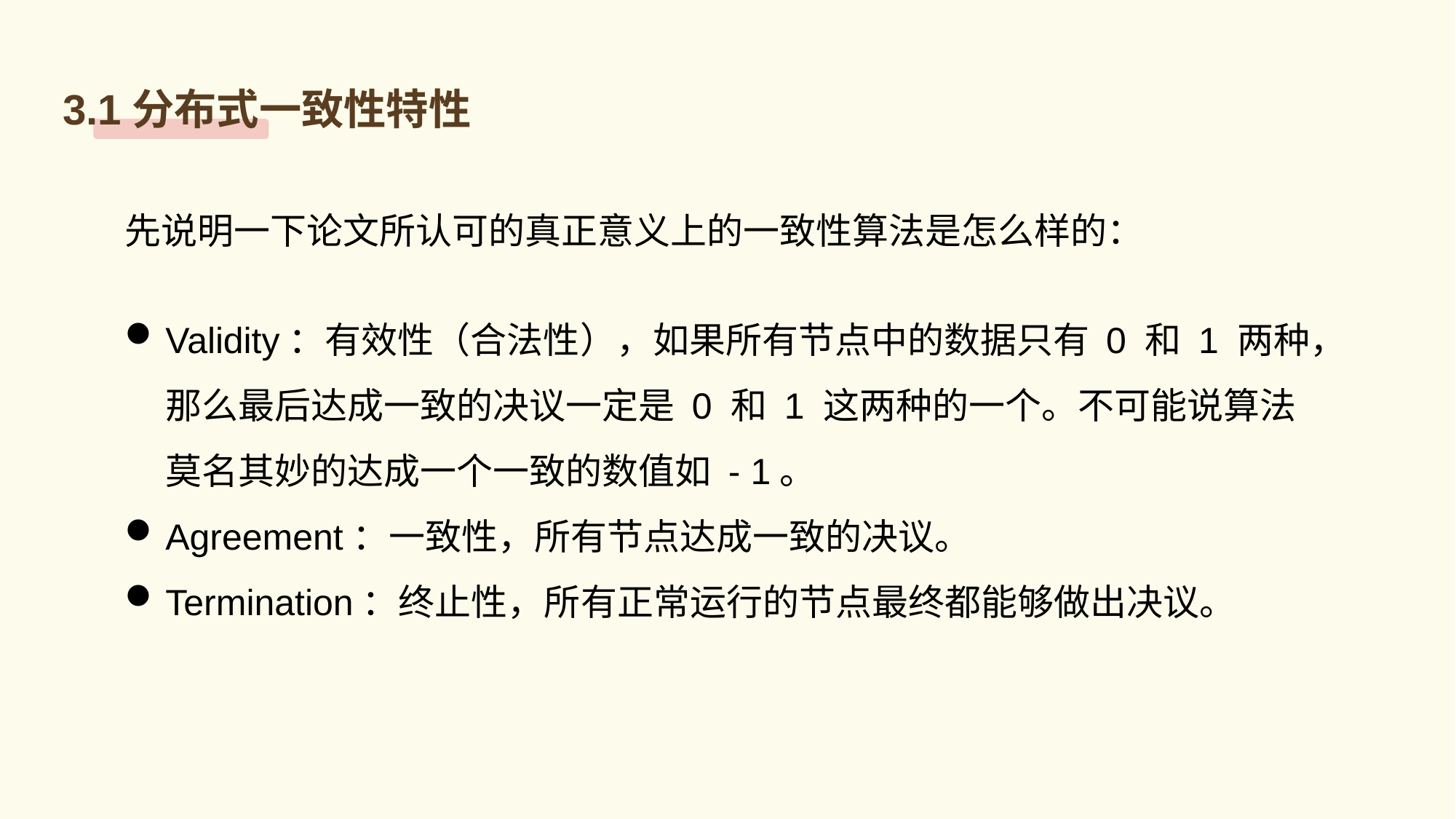

3.1分布式一致性特性

先说明一下论文所认可的真正意义上的一致性算法是怎么样的：

Validity：有效性（合法性），如果所有节点中的数据只有 0 和 1 两种，那么最后达成一致的决议一定是 0 和 1 这两种的一个。不可能说算法莫名其妙的达成一个一致的数值如 - 1。
Agreement：一致性，所有节点达成一致的决议。
Termination：终止性，所有正常运行的节点最终都能够做出决议。